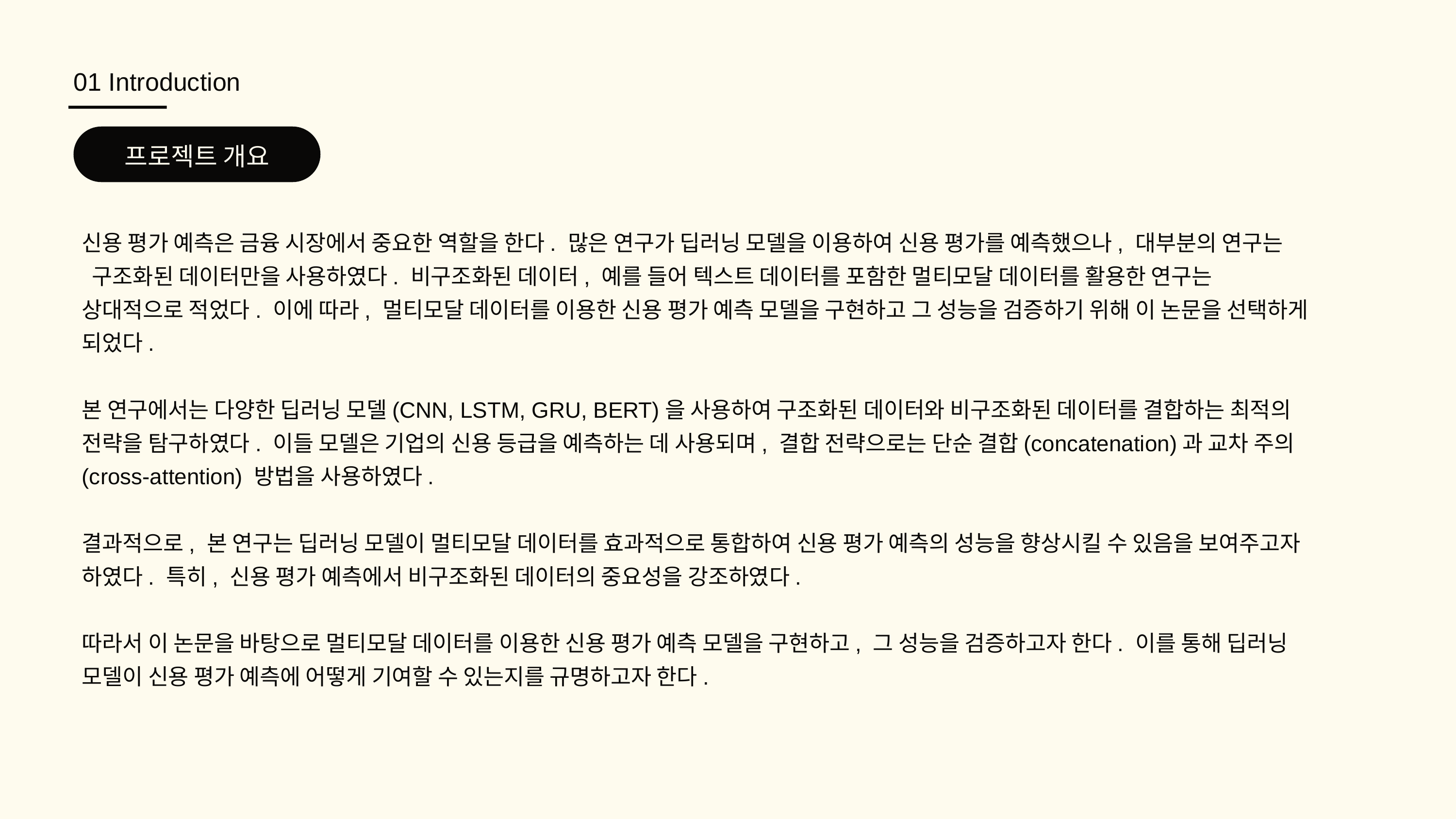

01 Introduction

프로젝트 개요
신용 평가 예측은 금융 시장에서 중요한 역할을 한다. 많은 연구가 딥러닝 모델을 이용하여 신용 평가를 예측했으나, 대부분의 연구는
 구조화된 데이터만을 사용하였다. 비구조화된 데이터, 예를 들어 텍스트 데이터를 포함한 멀티모달 데이터를 활용한 연구는 상대적으로 적었다. 이에 따라, 멀티모달 데이터를 이용한 신용 평가 예측 모델을 구현하고 그 성능을 검증하기 위해 이 논문을 선택하게 되었다.

본 연구에서는 다양한 딥러닝 모델(CNN, LSTM, GRU, BERT)을 사용하여 구조화된 데이터와 비구조화된 데이터를 결합하는 최적의 전략을 탐구하였다. 이들 모델은 기업의 신용 등급을 예측하는 데 사용되며, 결합 전략으로는 단순 결합(concatenation)과 교차 주의(cross-attention) 방법을 사용하였다.

결과적으로, 본 연구는 딥러닝 모델이 멀티모달 데이터를 효과적으로 통합하여 신용 평가 예측의 성능을 향상시킬 수 있음을 보여주고자 하였다. 특히, 신용 평가 예측에서 비구조화된 데이터의 중요성을 강조하였다.

따라서 이 논문을 바탕으로 멀티모달 데이터를 이용한 신용 평가 예측 모델을 구현하고, 그 성능을 검증하고자 한다. 이를 통해 딥러닝 모델이 신용 평가 예측에 어떻게 기여할 수 있는지를 규명하고자 한다.